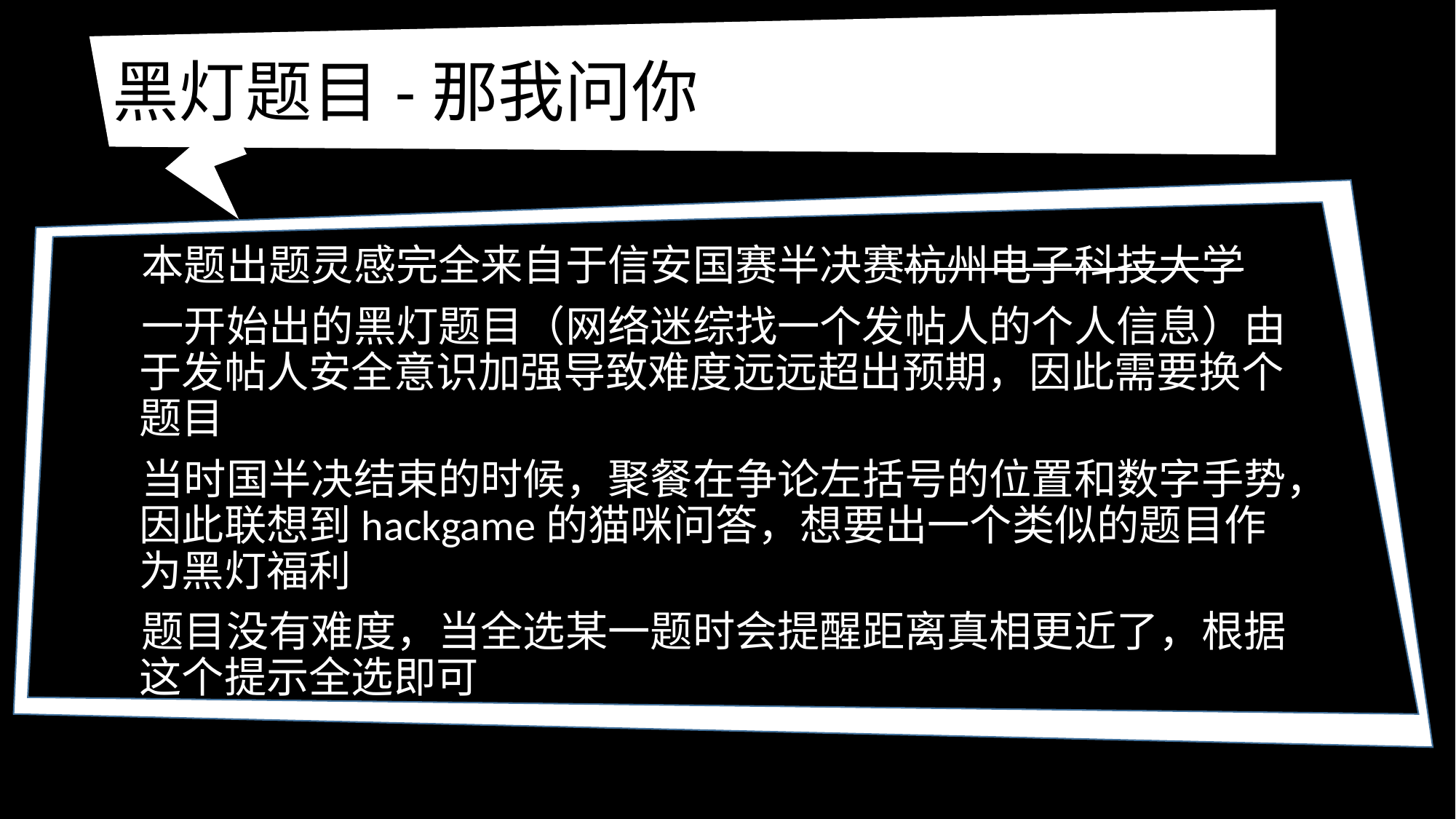

# 黑灯题目-那我问你
本题出题灵感完全来自于信安国赛半决赛杭州电子科技大学
一开始出的黑灯题目（网络迷综找一个发帖人的个人信息）由于发帖人安全意识加强导致难度远远超出预期，因此需要换个题目
当时国半决结束的时候，聚餐在争论左括号的位置和数字手势，因此联想到hackgame的猫咪问答，想要出一个类似的题目作为黑灯福利
题目没有难度，当全选某一题时会提醒距离真相更近了，根据这个提示全选即可